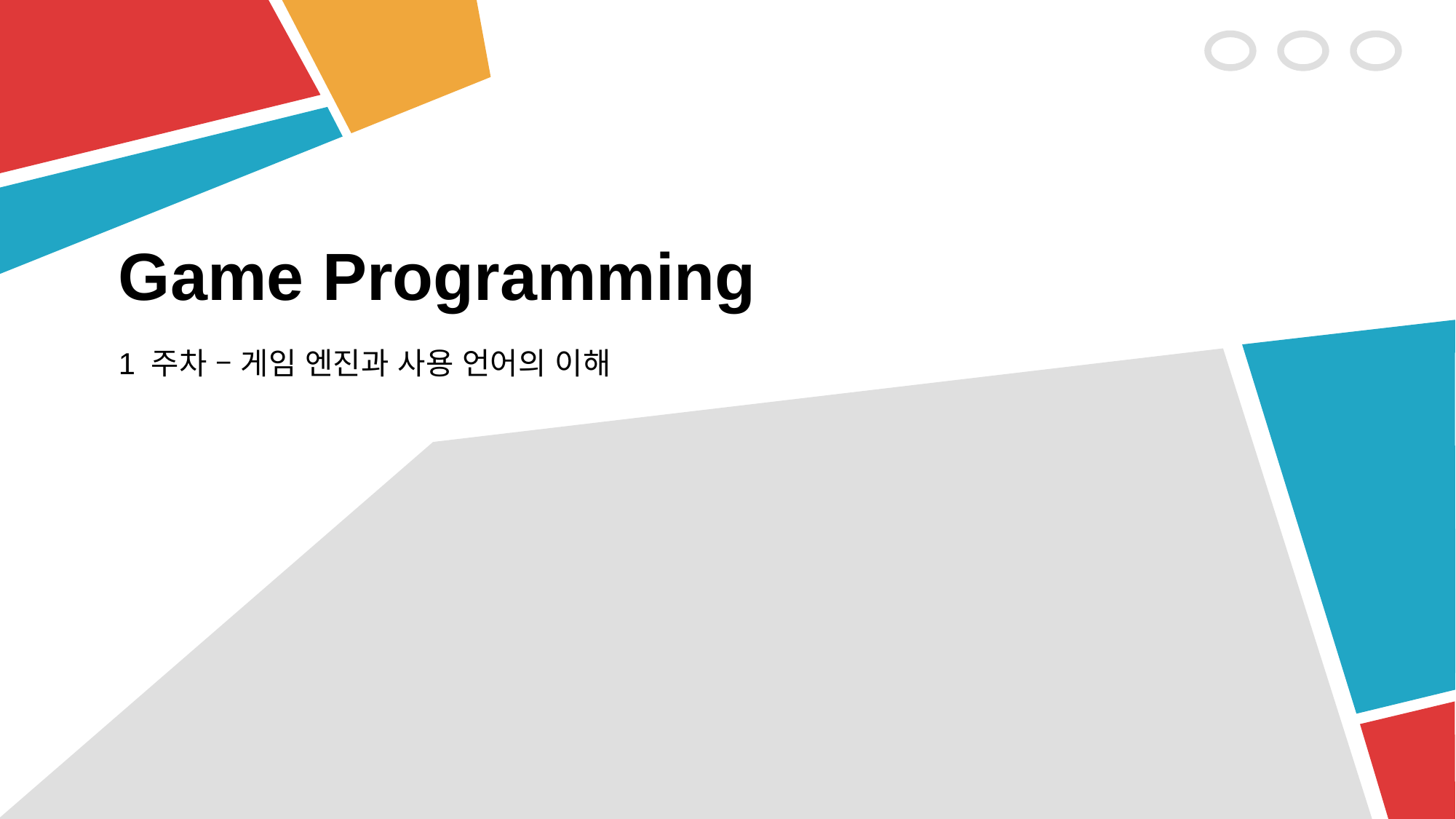

# Game Programming
1 주차 – 게임 엔진과 사용 언어의 이해